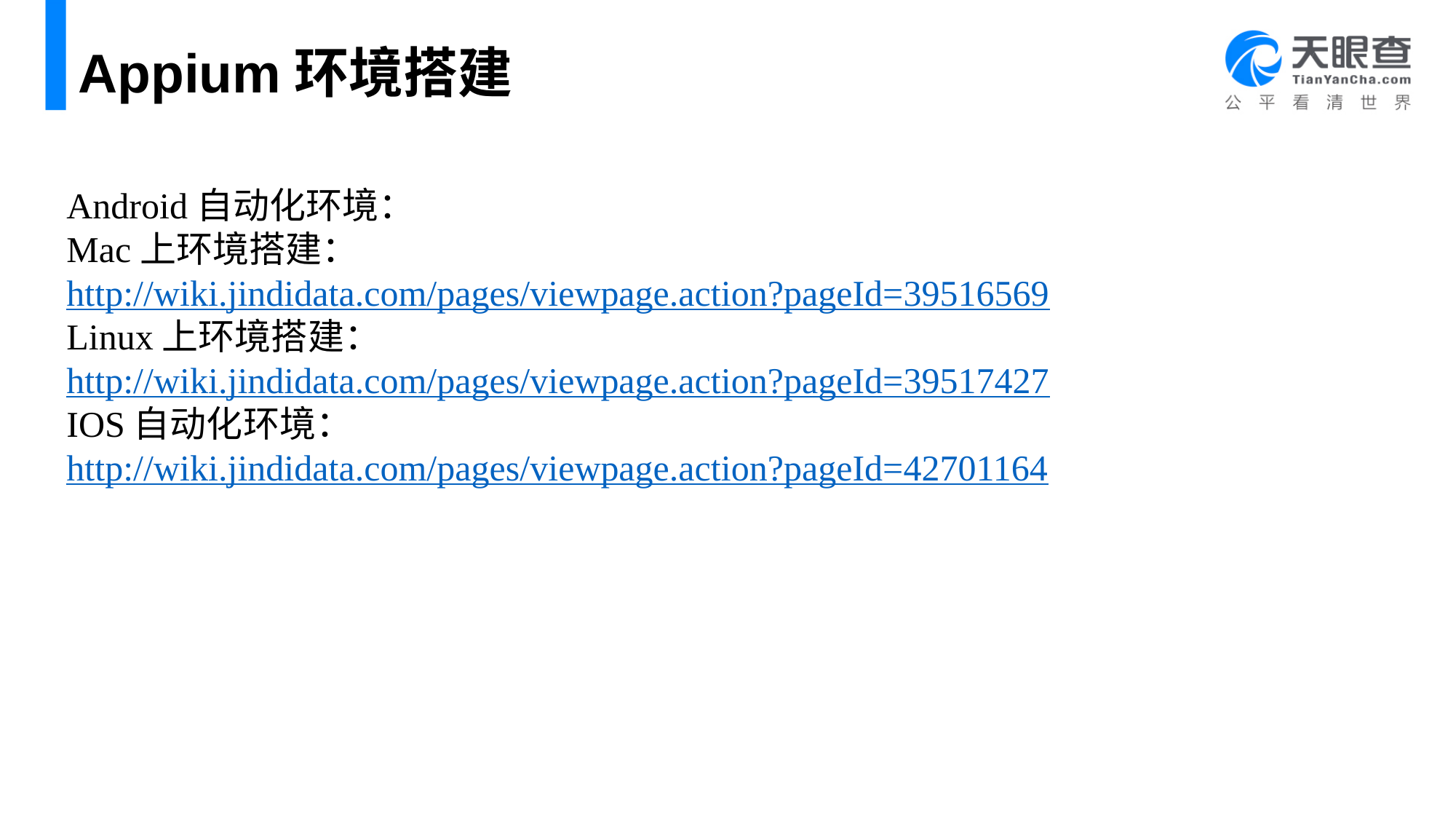

# Appium环境搭建
Android自动化环境：
Mac上环境搭建：http://wiki.jindidata.com/pages/viewpage.action?pageId=39516569
Linux上环境搭建：http://wiki.jindidata.com/pages/viewpage.action?pageId=39517427
IOS自动化环境：
http://wiki.jindidata.com/pages/viewpage.action?pageId=42701164